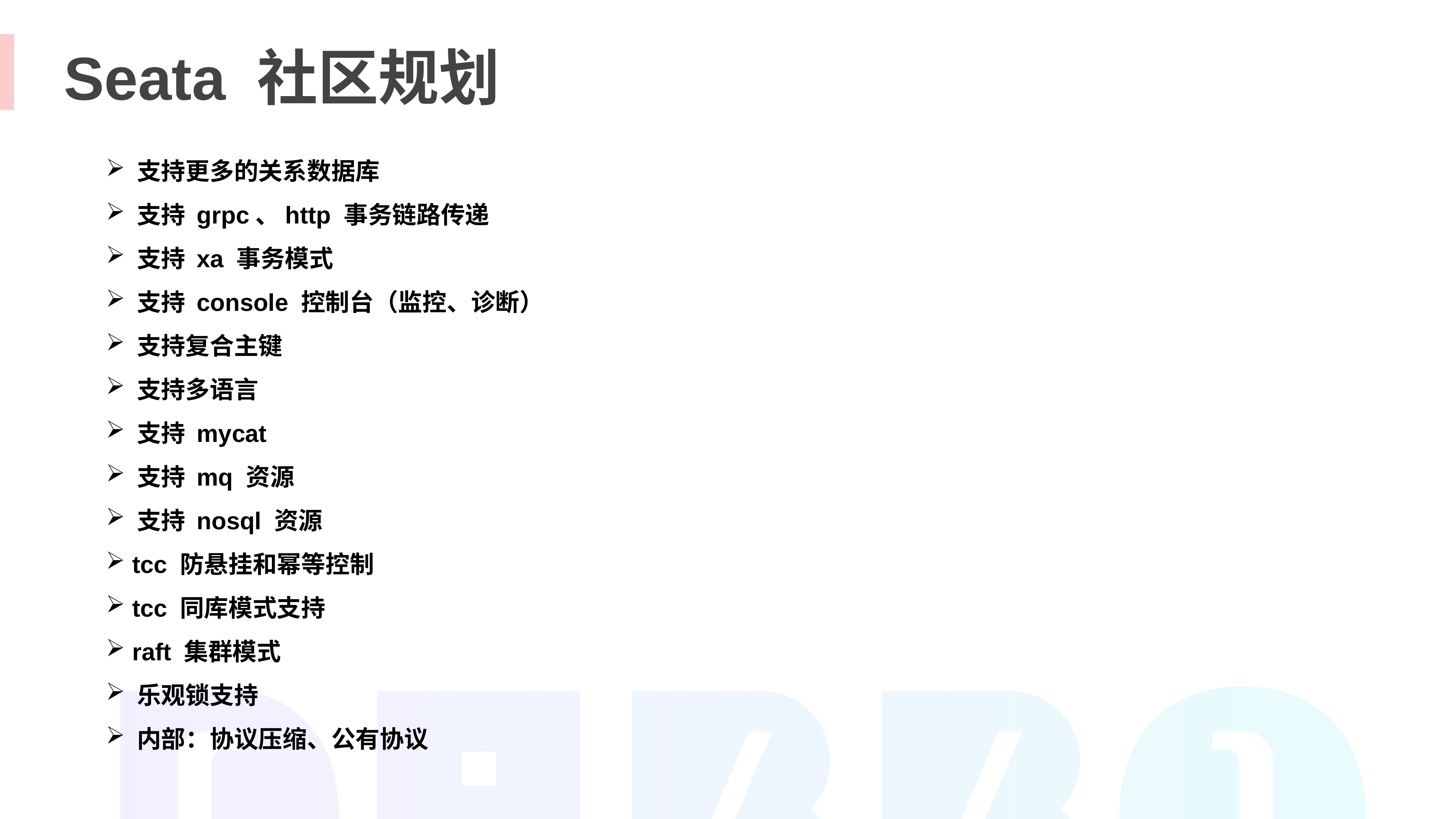

Seata 社区规划
#
 支持更多的关系数据库
 支持 grpc、http 事务链路传递
 支持 xa 事务模式
 支持 console 控制台（监控、诊断）
 支持复合主键
 支持多语言
 支持 mycat
 支持 mq 资源
 支持 nosql 资源
 tcc 防悬挂和幂等控制
 tcc 同库模式支持
 raft 集群模式
 乐观锁支持
 内部：协议压缩、公有协议